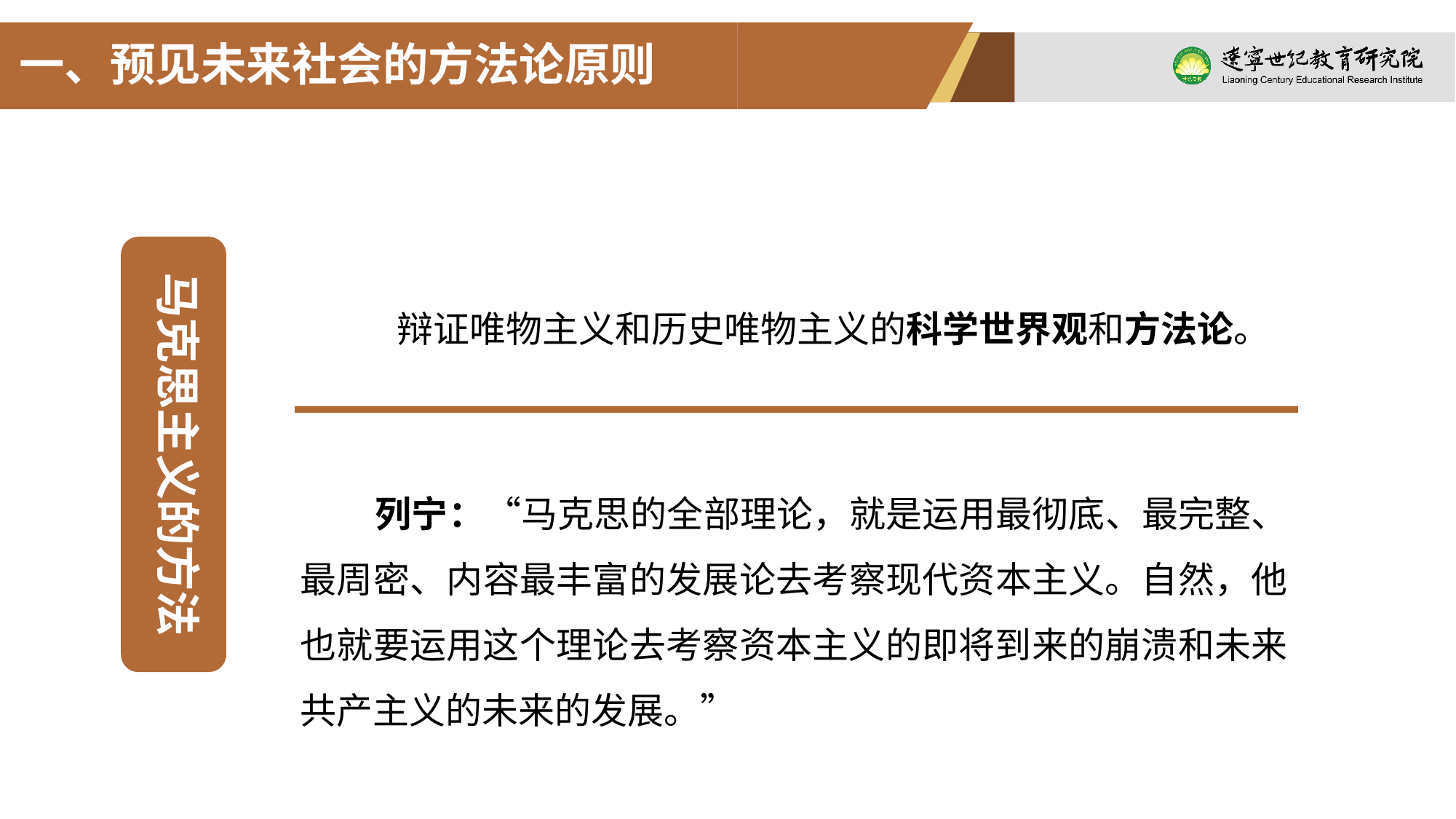

一、预见未来社会的方法论原则

马克思主义的方法
辩证唯物主义和历史唯物主义的科学世界观和方法论。
列宁：“马克思的全部理论，就是运用最彻底、最完整、最周密、内容最丰富的发展论去考察现代资本主义。自然，他也就要运用这个理论去考察资本主义的即将到来的崩溃和未来共产主义的未来的发展。”